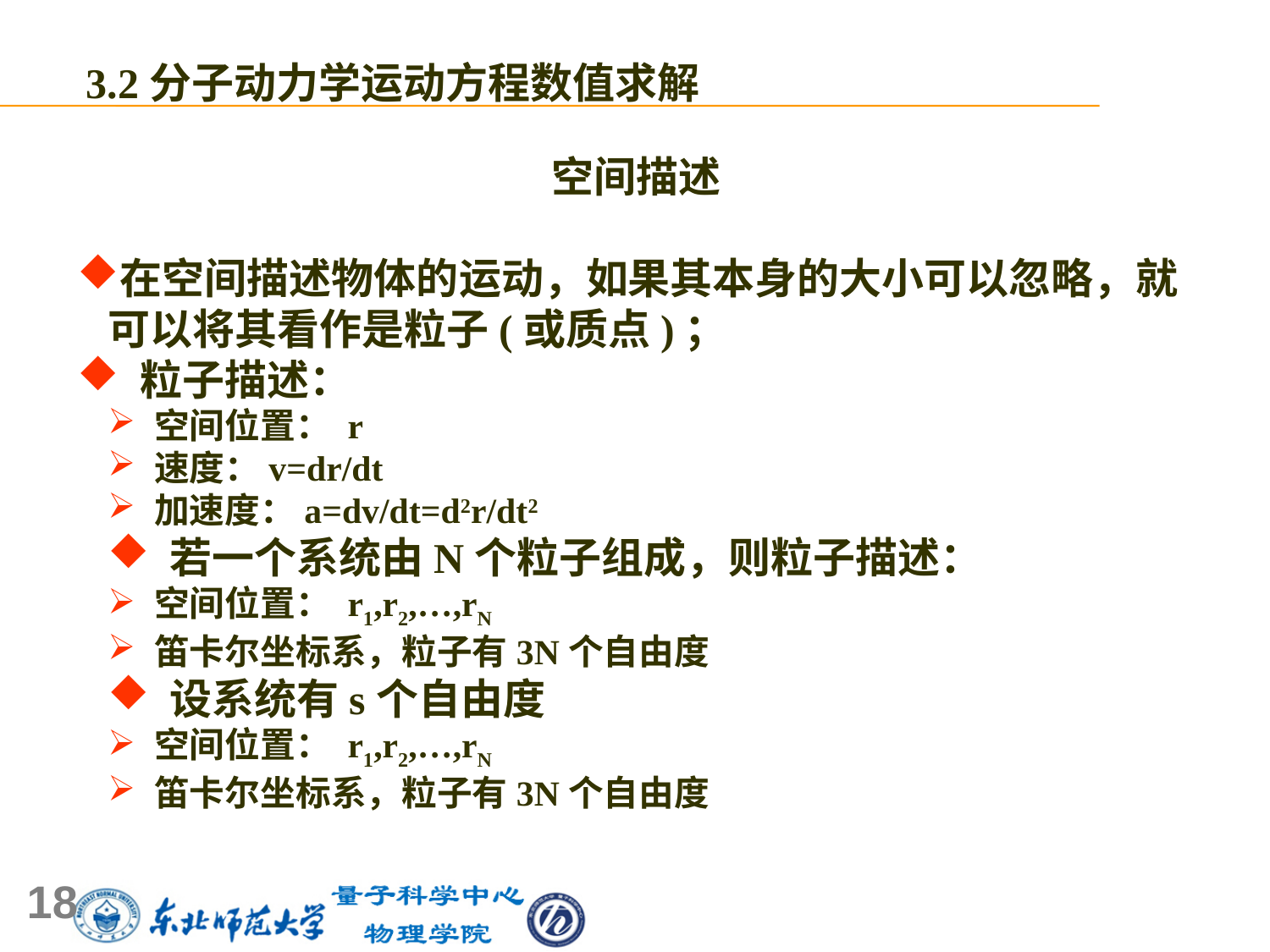

3.2分子动力学运动方程数值求解

空间描述

在空间描述物体的运动，如果其本身的大小可以忽略，就可以将其看作是粒子(或质点)；
 粒子描述：
 空间位置： r
 速度：v=dr/dt
 加速度：a=dv/dt=d2r/dt2
 若一个系统由N个粒子组成，则粒子描述：
 空间位置： r1,r2,…,rN
 笛卡尔坐标系，粒子有3N个自由度
 设系统有s个自由度
 空间位置： r1,r2,…,rN
 笛卡尔坐标系，粒子有3N个自由度
18